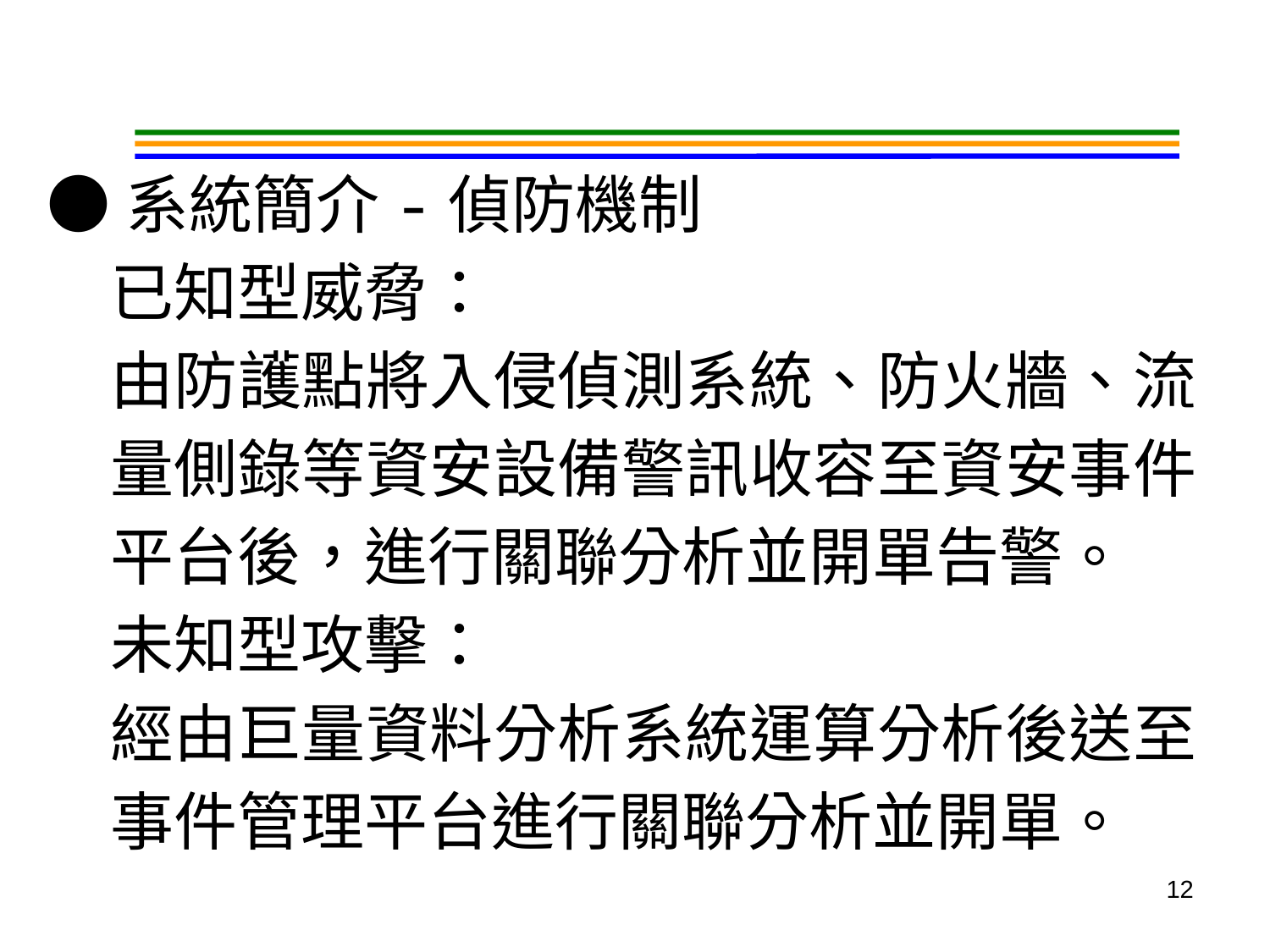

●系統簡介-偵防機制
已知型威脅：
由防護點將入侵偵測系統、防火牆、流量側錄等資安設備警訊收容至資安事件平台後，進行關聯分析並開單告警。
未知型攻擊：
經由巨量資料分析系統運算分析後送至事件管理平台進行關聯分析並開單。
12